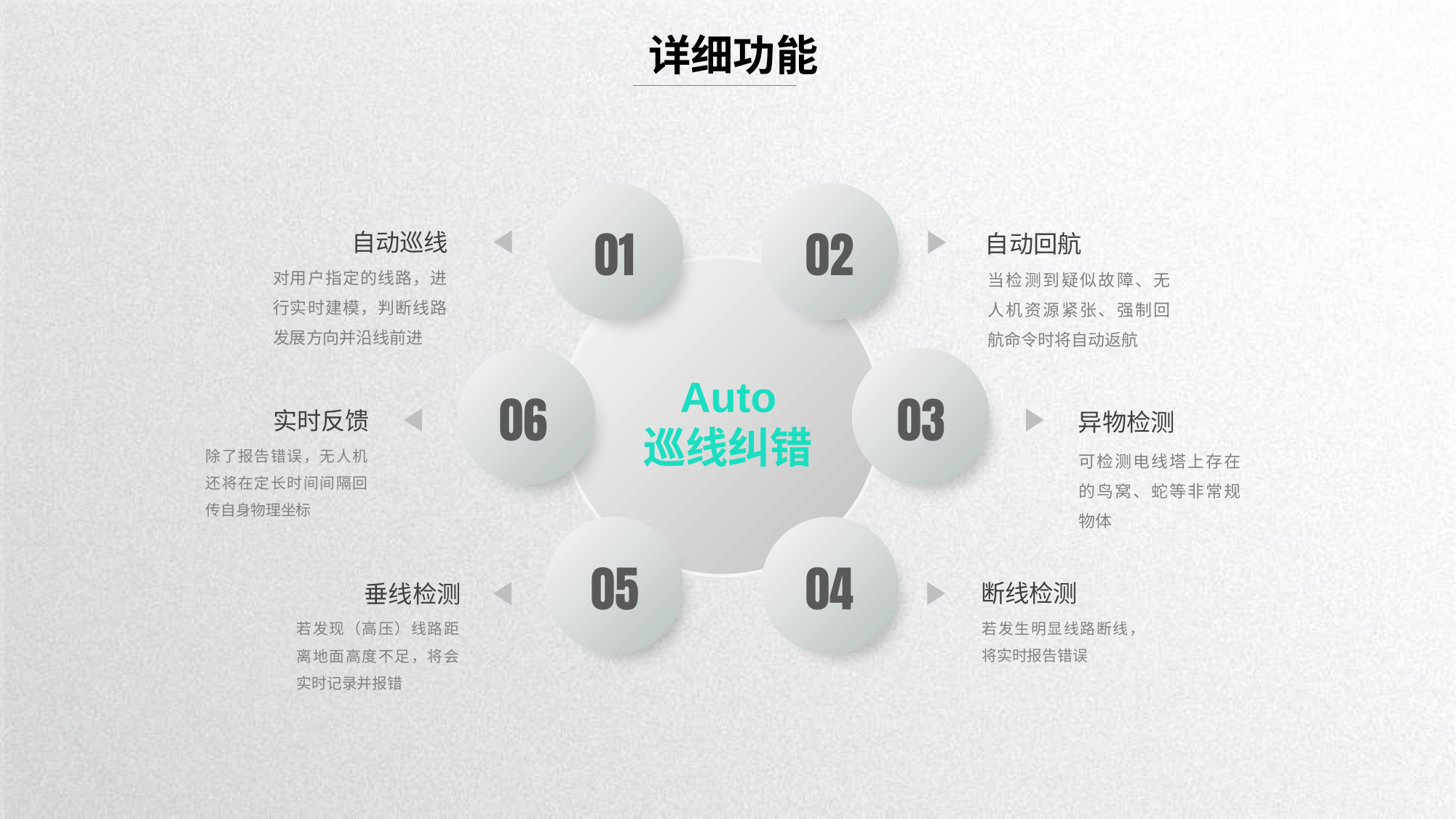

详细功能

01
02

06
03

05
04
自动巡线
对用户指定的线路，进行实时建模，判断线路发展方向并沿线前进
自动回航
当检测到疑似故障、无人机资源紧张、强制回航命令时将自动返航

Auto
巡线纠错
实时反馈
除了报告错误，无人机还将在定长时间间隔回传自身物理坐标
异物检测
可检测电线塔上存在的鸟窝、蛇等非常规物体

断线检测
若发生明显线路断线，将实时报告错误
垂线检测
若发现（高压）线路距离地面高度不足，将会实时记录并报错